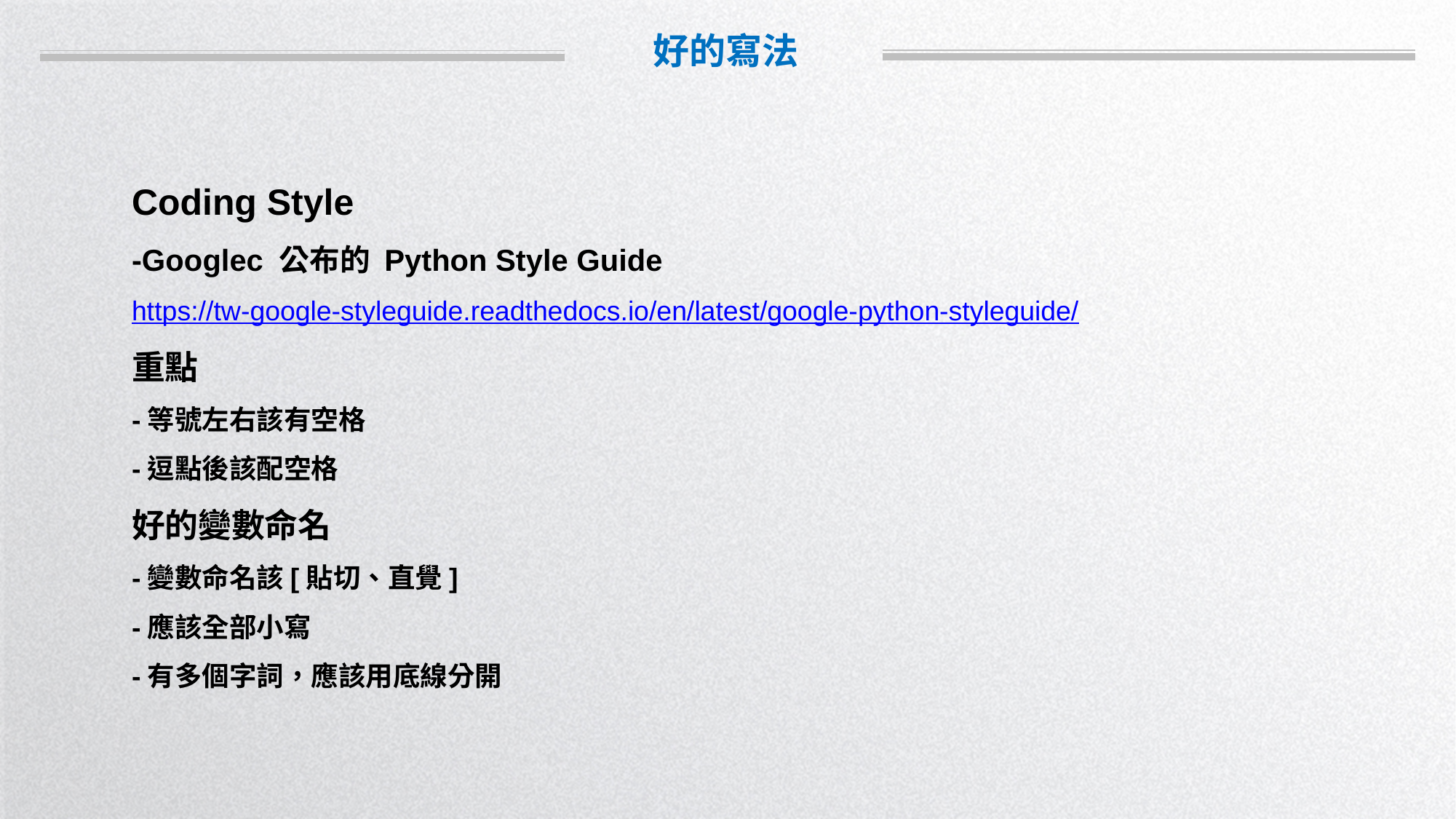

好的寫法
Coding Style
-Googlec 公布的 Python Style Guide
https://tw-google-styleguide.readthedocs.io/en/latest/google-python-styleguide/
重點
-等號左右該有空格
-逗點後該配空格
好的變數命名
-變數命名該[貼切、直覺]
-應該全部小寫
-有多個字詞，應該用底線分開